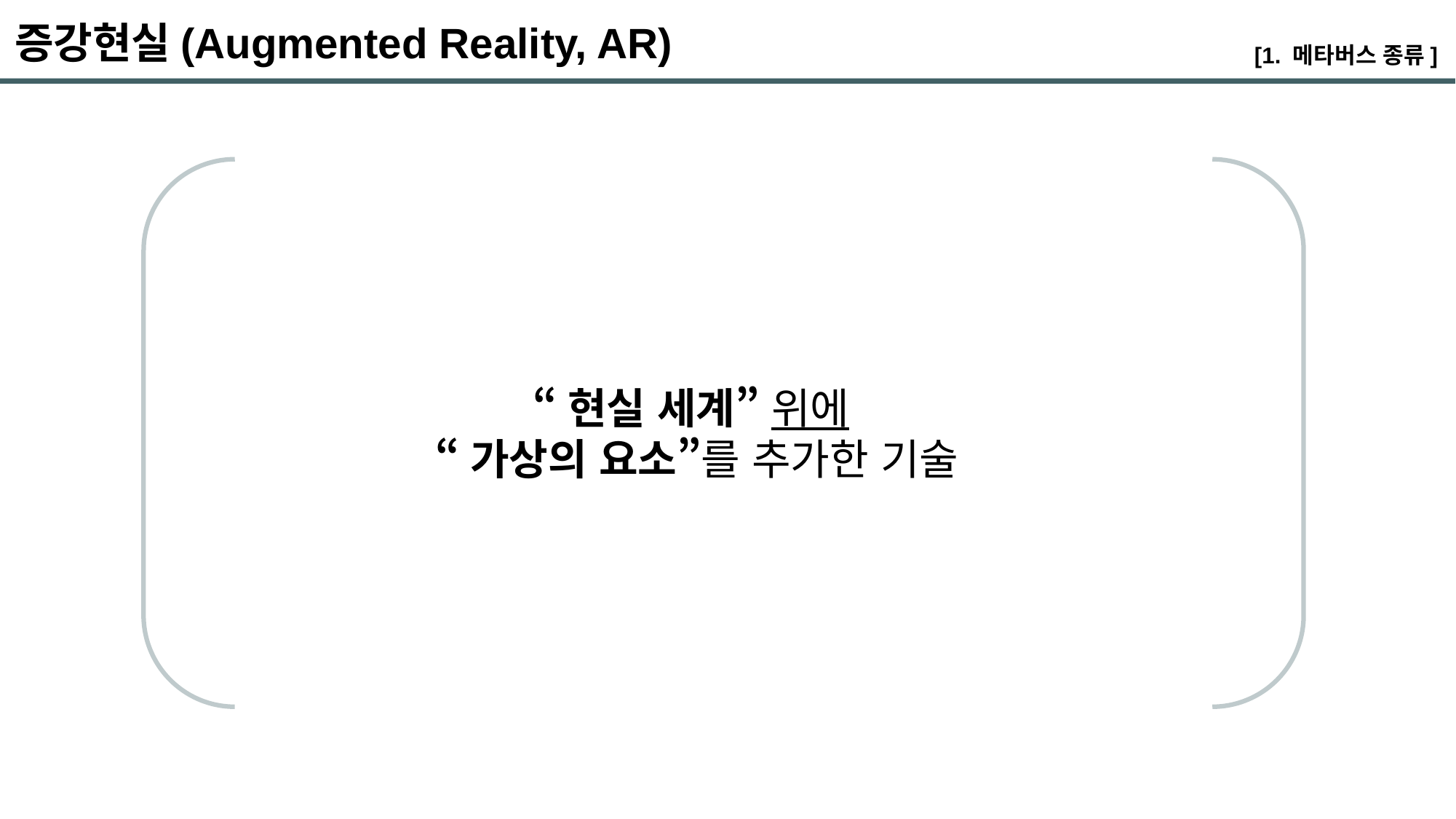

증강현실(Augmented Reality, AR)
[1. 메타버스 종류]

“현실 세계” 위에
“가상의 요소”를 추가한 기술